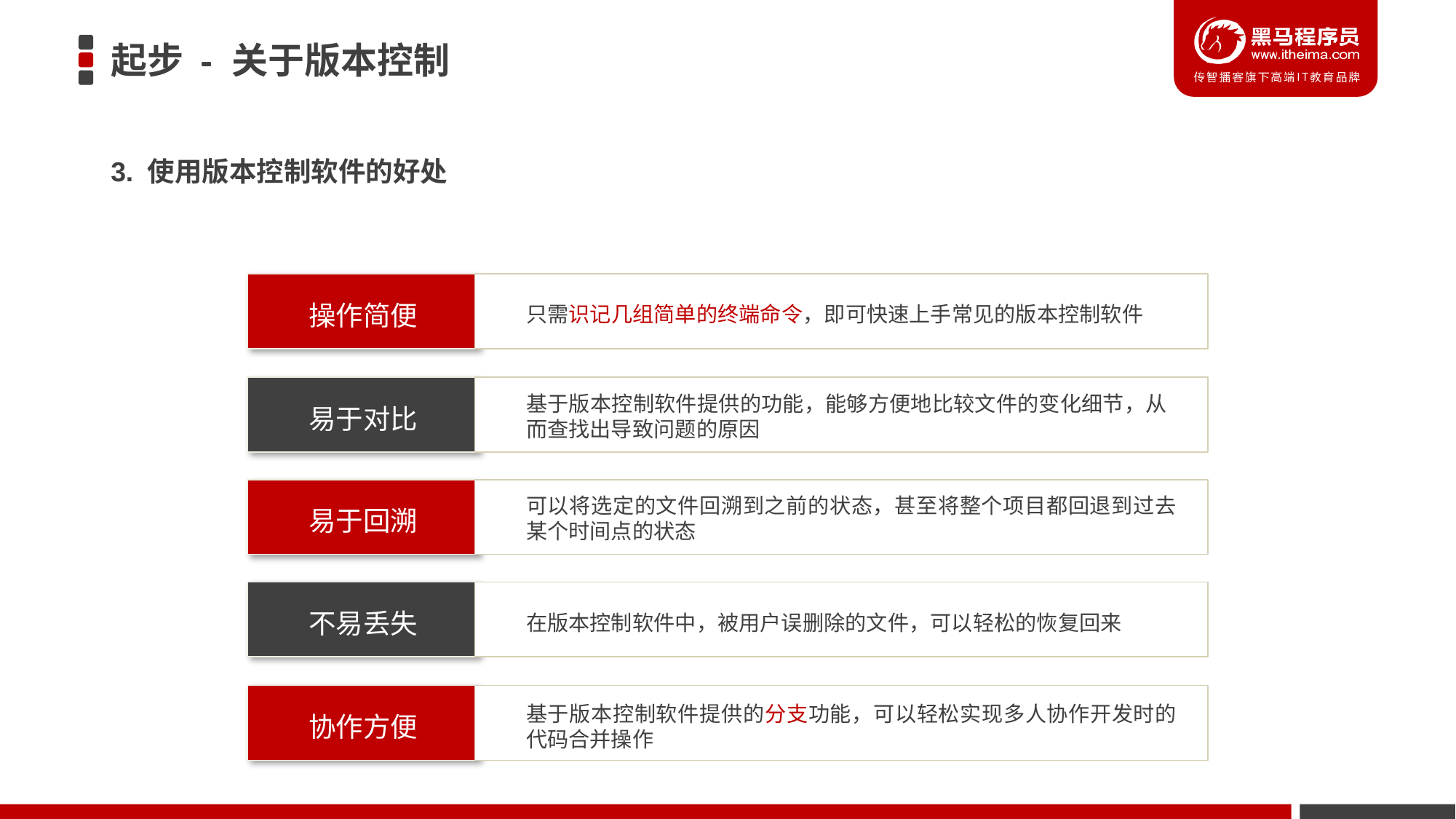

# 起步 - 关于版本控制
3. 使用版本控制软件的好处

只需识记几组简单的终端命令，即可快速上手常见的版本控制软件

操作简便

基于版本控制软件提供的功能，能够方便地比较文件的变化细节，从而查找出导致问题的原因

易于对比

可以将选定的文件回溯到之前的状态，甚至将整个项目都回退到过去某个时间点的状态

易于回溯

在版本控制软件中，被用户误删除的文件，可以轻松的恢复回来

不易丢失

基于版本控制软件提供的分支功能，可以轻松实现多人协作开发时的代码合并操作

协作方便